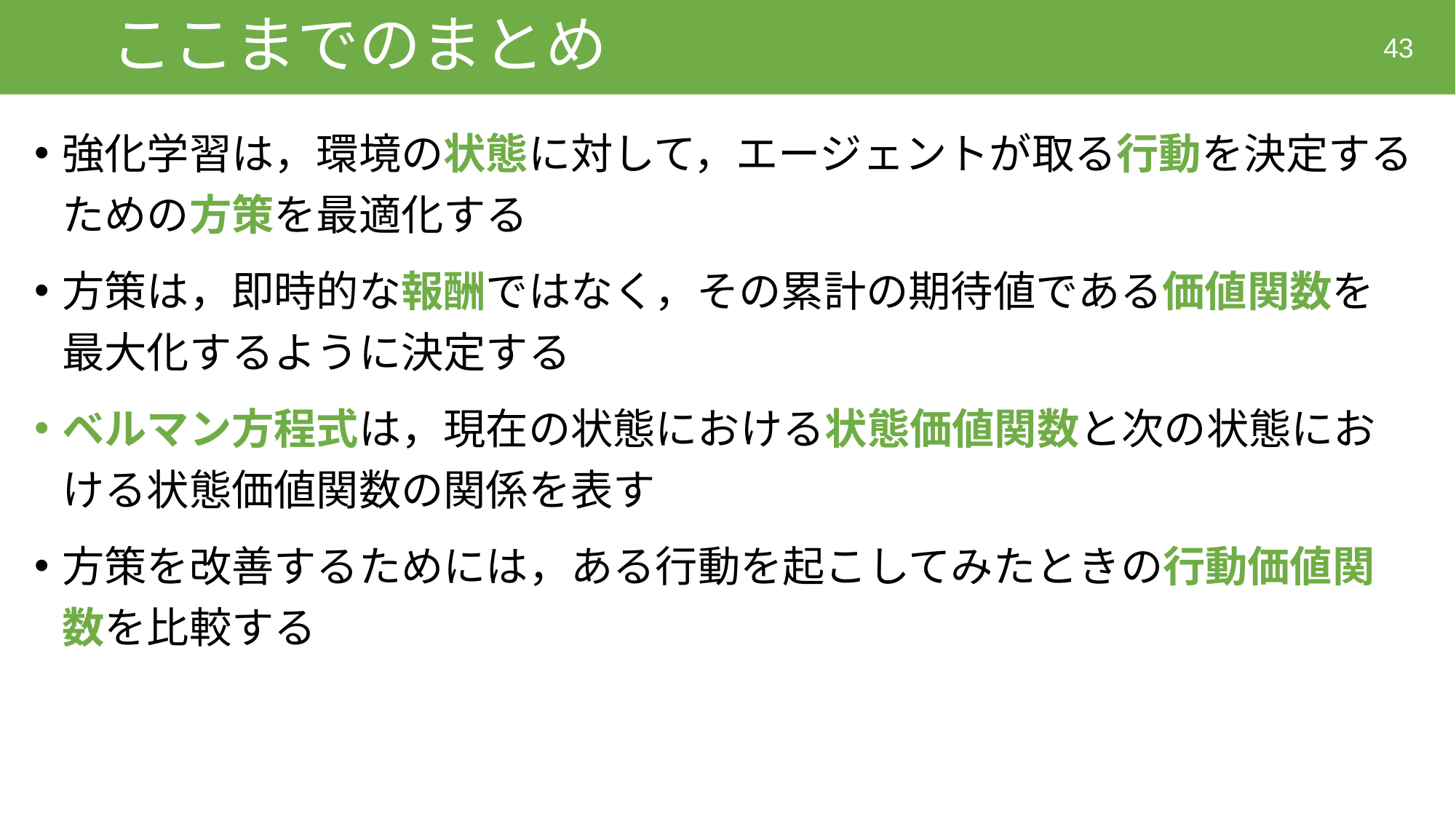

# ここまでのまとめ
43
強化学習は，環境の状態に対して，エージェントが取る行動を決定するための方策を最適化する
方策は，即時的な報酬ではなく，その累計の期待値である価値関数を最大化するように決定する
ベルマン方程式は，現在の状態における状態価値関数と次の状態における状態価値関数の関係を表す
方策を改善するためには，ある行動を起こしてみたときの行動価値関数を比較する